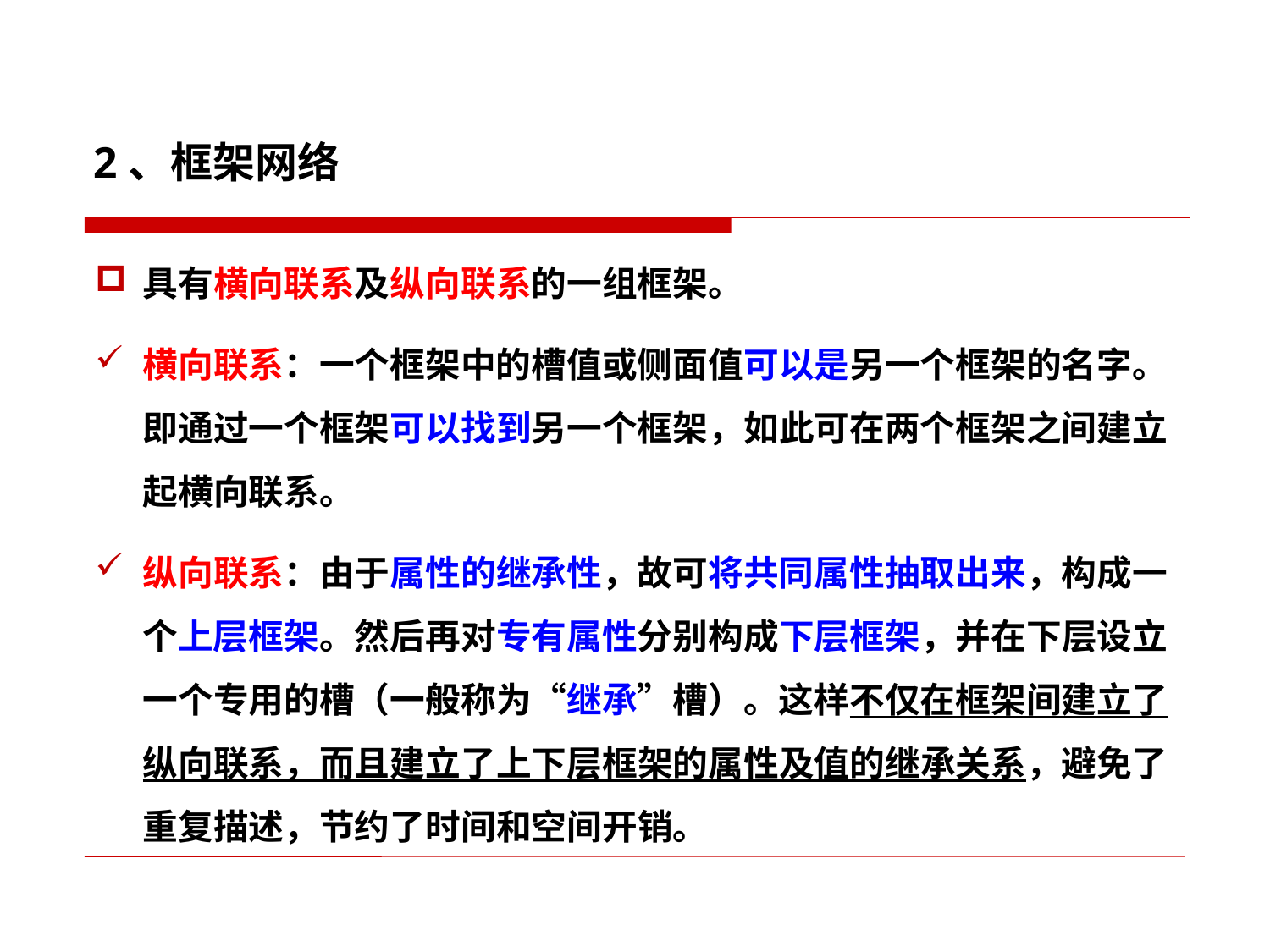

2、框架网络
具有横向联系及纵向联系的一组框架。
横向联系：一个框架中的槽值或侧面值可以是另一个框架的名字。即通过一个框架可以找到另一个框架，如此可在两个框架之间建立起横向联系。
纵向联系：由于属性的继承性，故可将共同属性抽取出来，构成一个上层框架。然后再对专有属性分别构成下层框架，并在下层设立一个专用的槽（一般称为“继承”槽）。这样不仅在框架间建立了纵向联系，而且建立了上下层框架的属性及值的继承关系，避免了重复描述，节约了时间和空间开销。